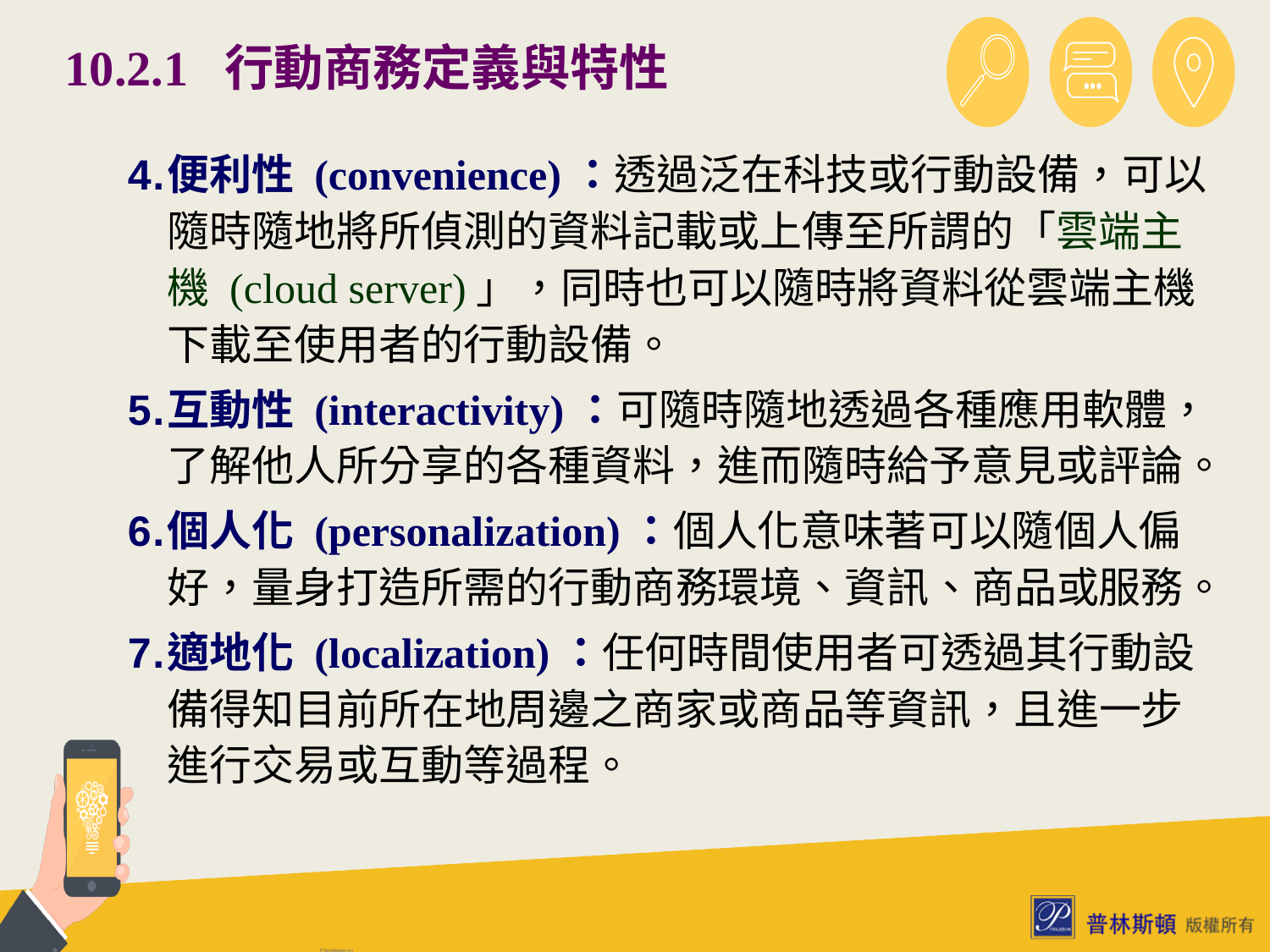

# 10.2.1  行動商務定義與特性
便利性 (convenience)：透過泛在科技或行動設備，可以隨時隨地將所偵測的資料記載或上傳至所謂的「雲端主機 (cloud server)」，同時也可以隨時將資料從雲端主機下載至使用者的行動設備。
互動性 (interactivity)：可隨時隨地透過各種應用軟體，了解他人所分享的各種資料，進而隨時給予意見或評論。
個人化 (personalization)：個人化意味著可以隨個人偏好，量身打造所需的行動商務環境、資訊、商品或服務。
適地化 (localization)：任何時間使用者可透過其行動設備得知目前所在地周邊之商家或商品等資訊，且進一步進行交易或互動等過程。